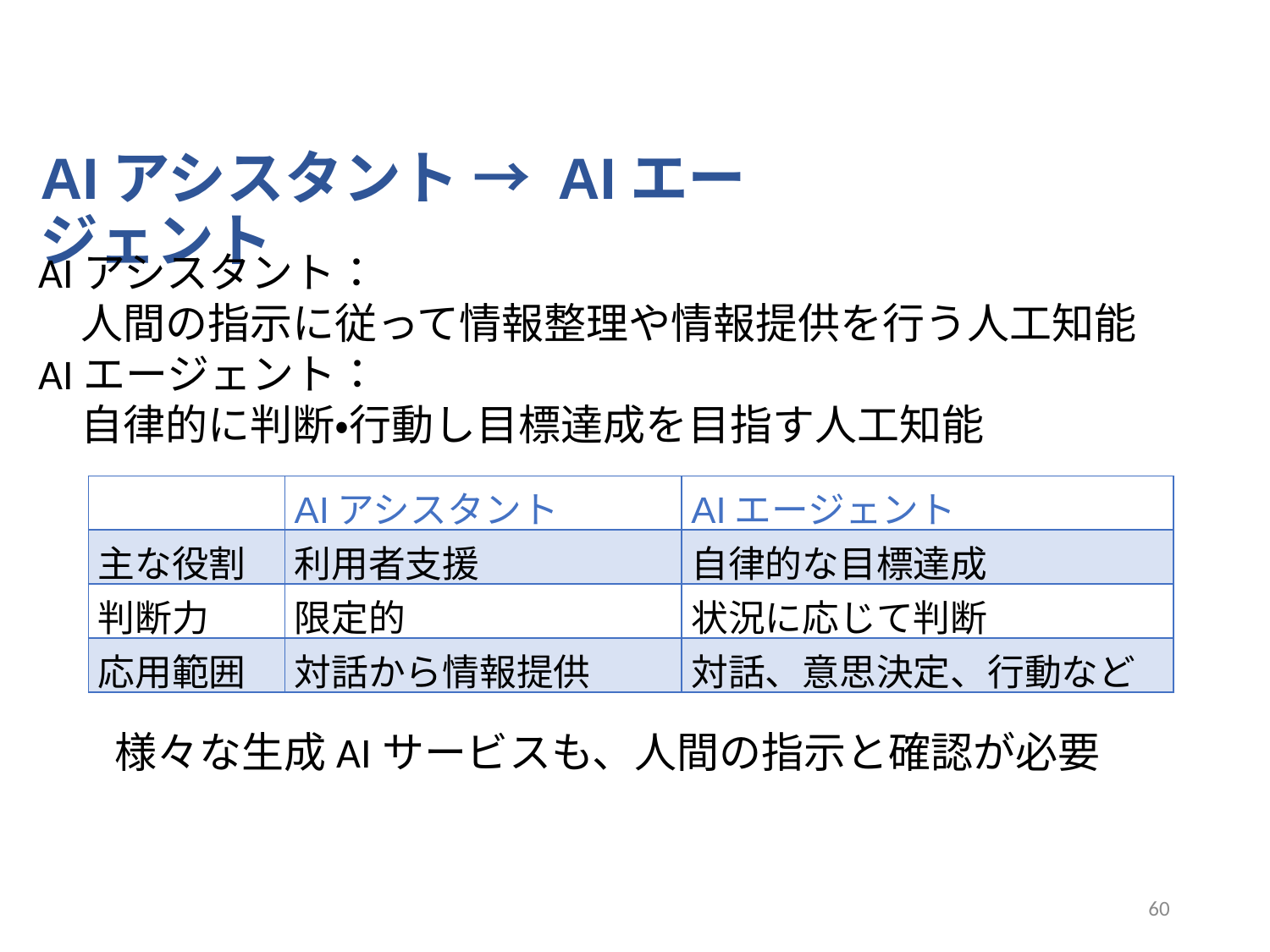

AIアシスタント → AIエージェント
AIアシスタント：
　人間の指示に従って情報整理や情報提供を行う人工知能
AIエージェント：
　自律的に判断・行動し目標達成を目指す人工知能
|  | AIアシスタント | AIエージェント |
| --- | --- | --- |
| 主な役割 | 利用者支援 | 自律的な目標達成 |
| 判断力 | 限定的 | 状況に応じて判断 |
| 応用範囲 | 対話から情報提供 | 対話、意思決定、行動など |
様々な生成AIサービスも、人間の指示と確認が必要
60